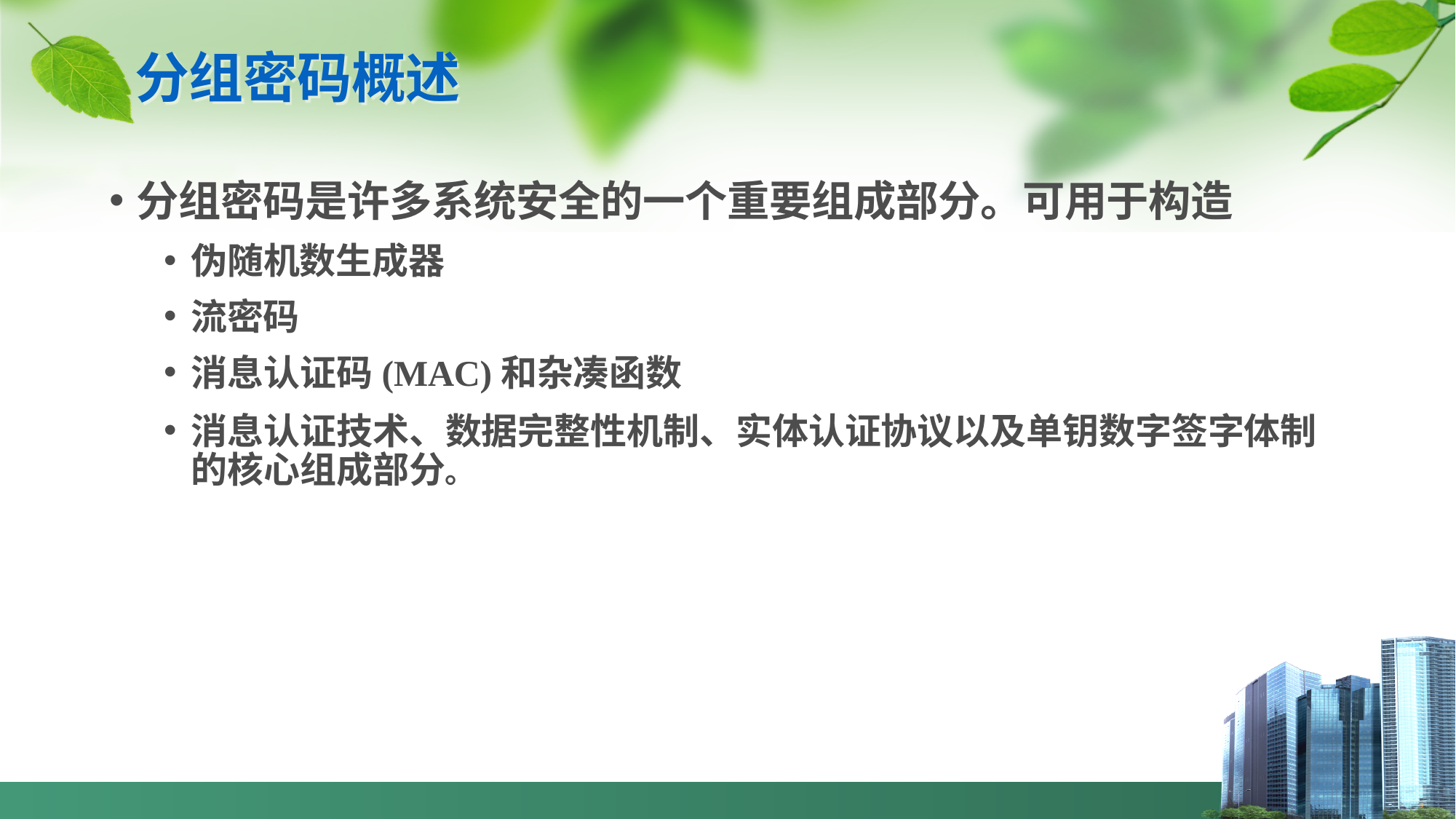

# 分组密码概述
分组密码是许多系统安全的一个重要组成部分。可用于构造
伪随机数生成器
流密码
消息认证码(MAC)和杂凑函数
消息认证技术、数据完整性机制、实体认证协议以及单钥数字签字体制的核心组成部分。